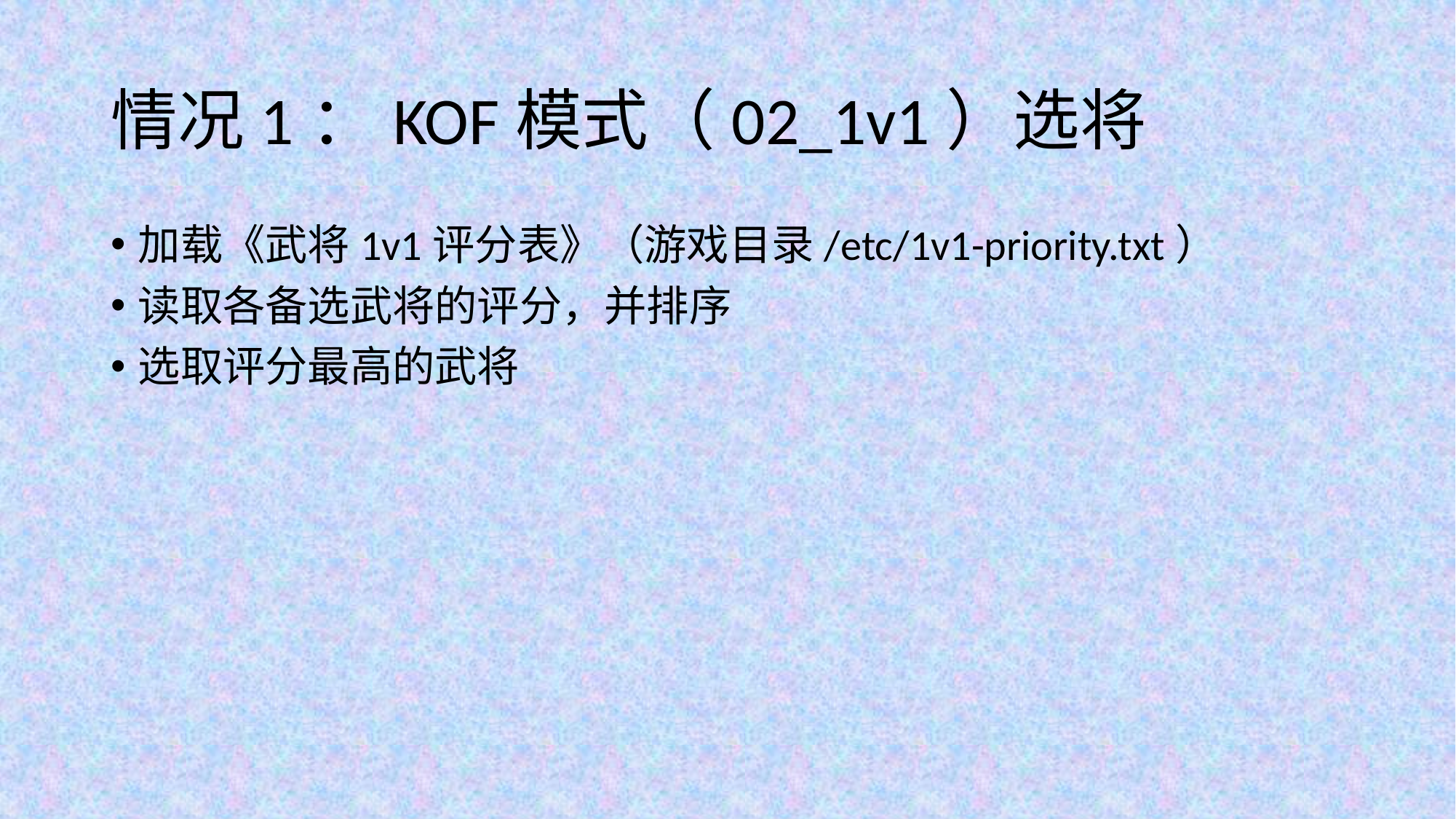

# 情况1：KOF模式（02_1v1）选将
加载《武将1v1评分表》（游戏目录/etc/1v1-priority.txt）
读取各备选武将的评分，并排序
选取评分最高的武将